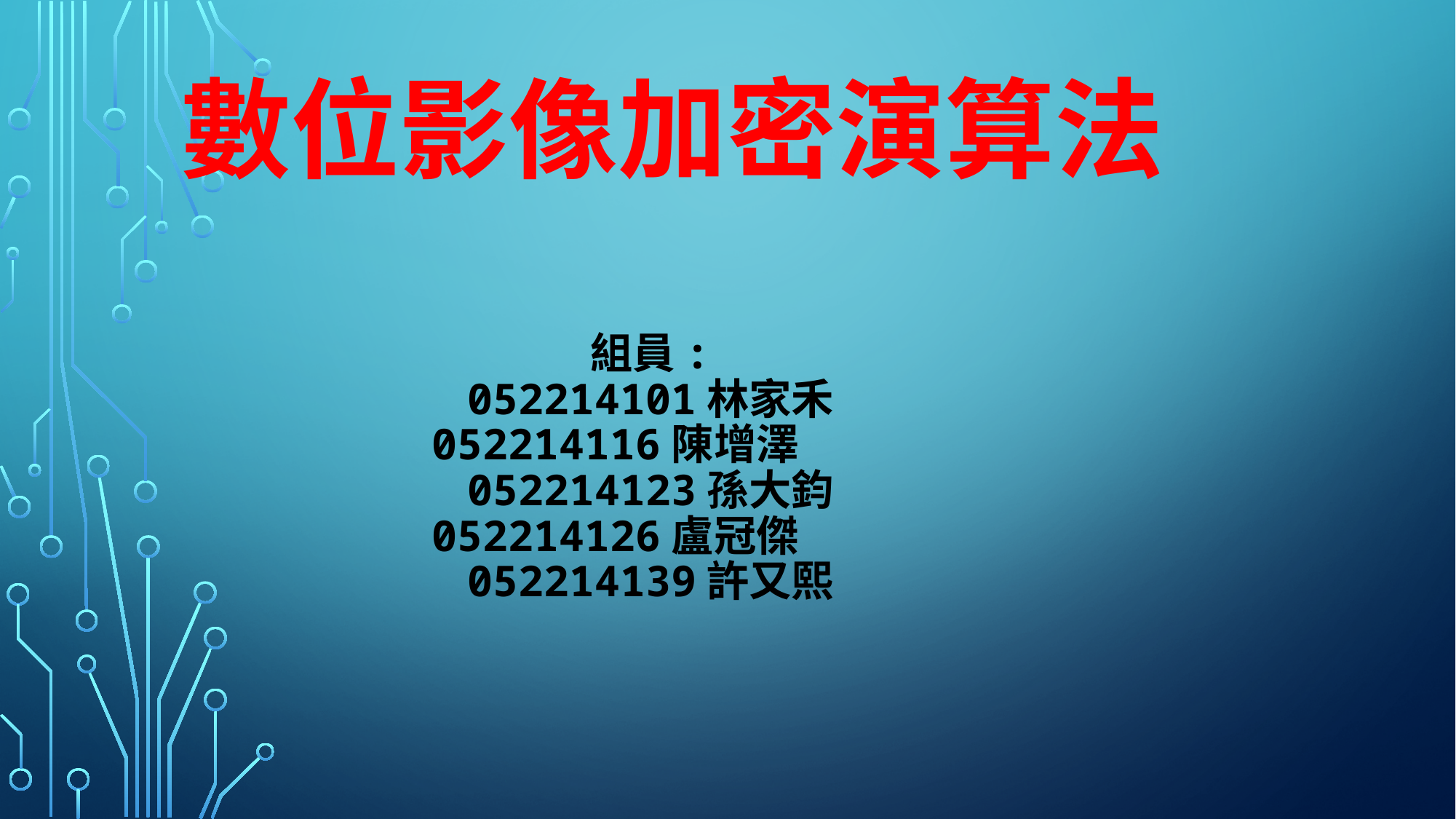

# 數位影像加密演算法
組員:
052214101林家禾
052214116陳增澤
052214123孫大鈞
052214126盧冠傑
052214139許又熙